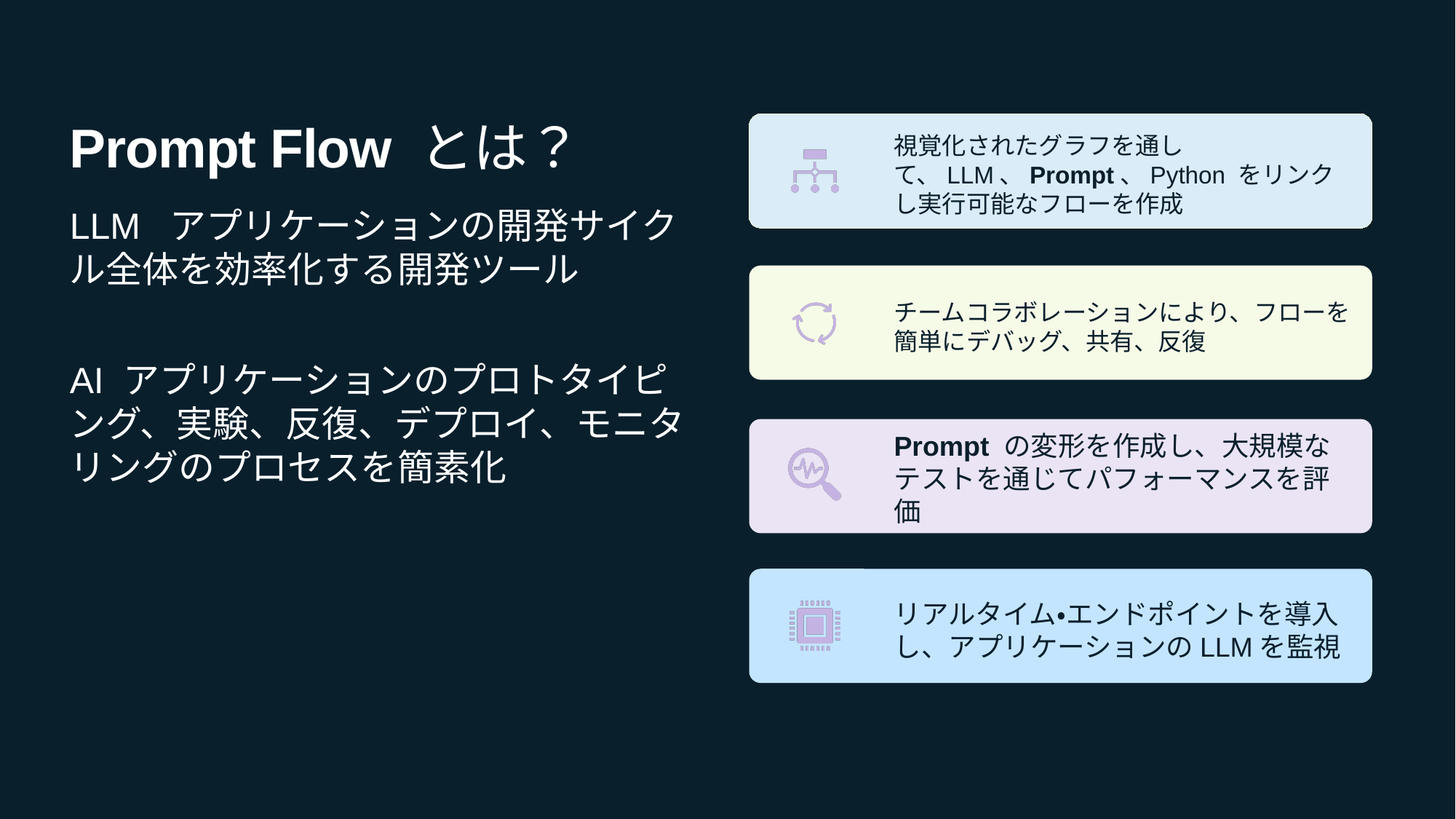

# Prompt Flow とは？
視覚化されたグラフを通して、LLM、Prompt、Python をリンクし実行可能なフローを作成
チームコラボレーションにより、フローを簡単にデバッグ、共有、反復
Prompt の変形を作成し、大規模なテストを通じてパフォーマンスを評価
リアルタイム・エンドポイントを導入し、アプリケーションのLLMを監視
LLM  アプリケーションの開発サイクル全体を効率化する開発ツール

AI アプリケーションのプロトタイピング、実験、反復、デプロイ、モニタリングのプロセスを簡素化